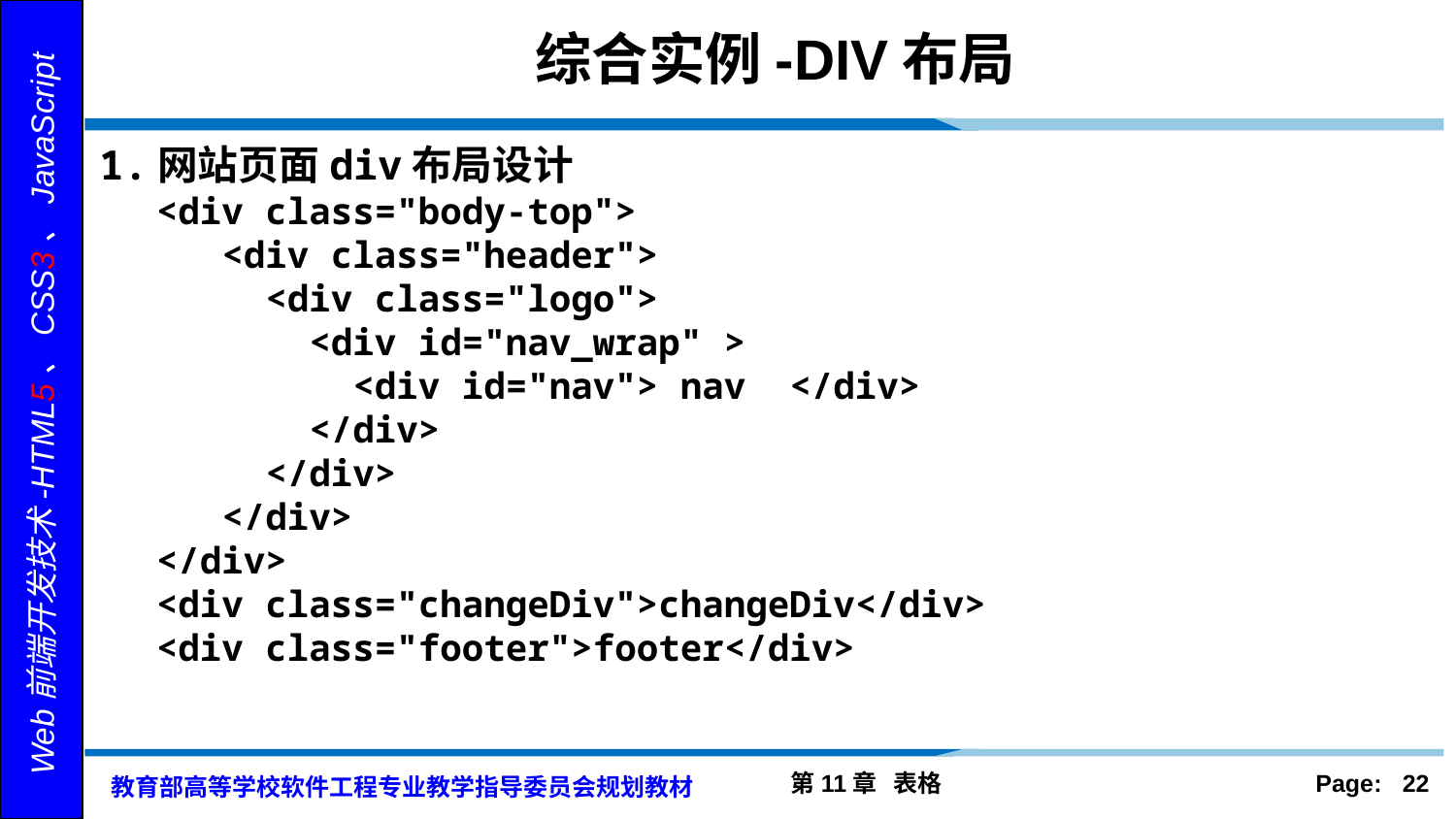

# 综合实例-DIV布局

1.网站页面div布局设计
<div class="body-top">
   <div class="header">
     <div class="logo">
       <div id="nav_wrap" >
         <div id="nav"> nav  </div>
       </div>
     </div>
   </div>
</div>
<div class="changeDiv">changeDiv</div>
<div class="footer">footer</div>